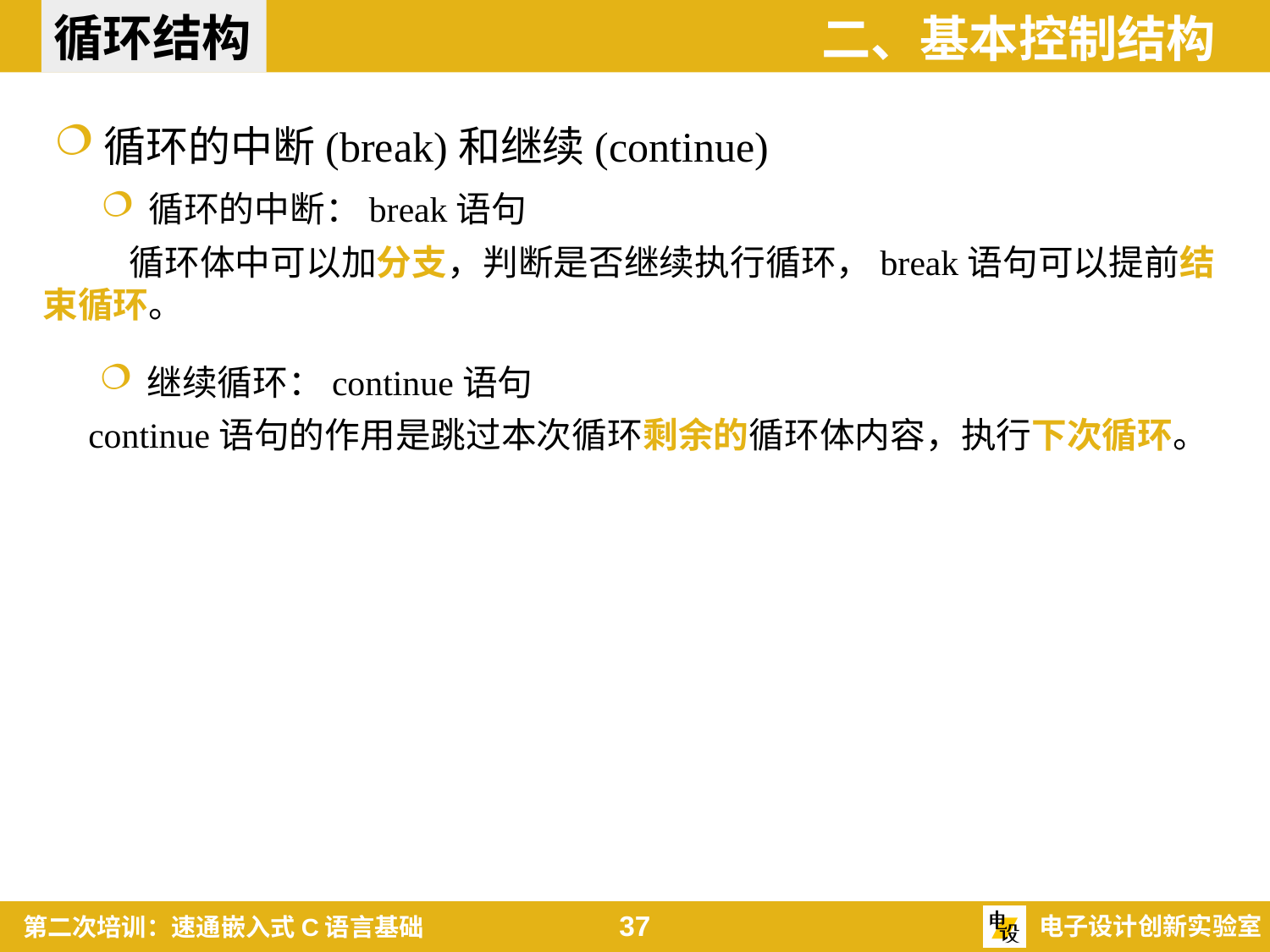

循环结构
二、基本控制结构
循环的中断(break)和继续(continue)
循环的中断：break语句
          循环体中可以加分支，判断是否继续执行循环，break语句可以提前结束循环。
继续循环：continue语句
       continue语句的作用是跳过本次循环剩余的循环体内容，执行下次循环。
37